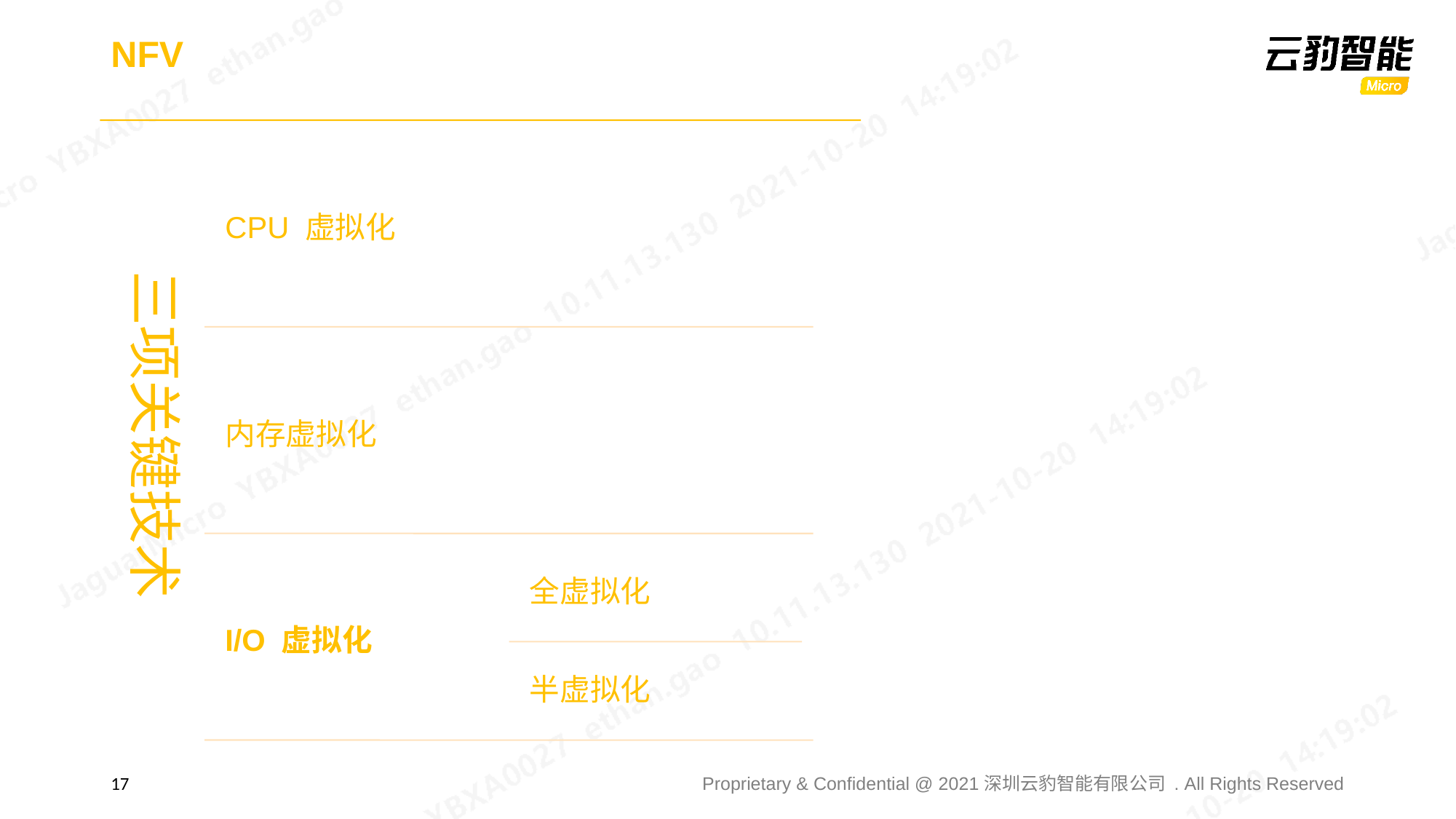

NFV
三项关键技术
CPU 虚拟化
内存虚拟化
I/O 虚拟化
全虚拟化
半虚拟化
17
Proprietary & Confidential @ 2021深圳云豹智能有限公司 . All Rights Reserved